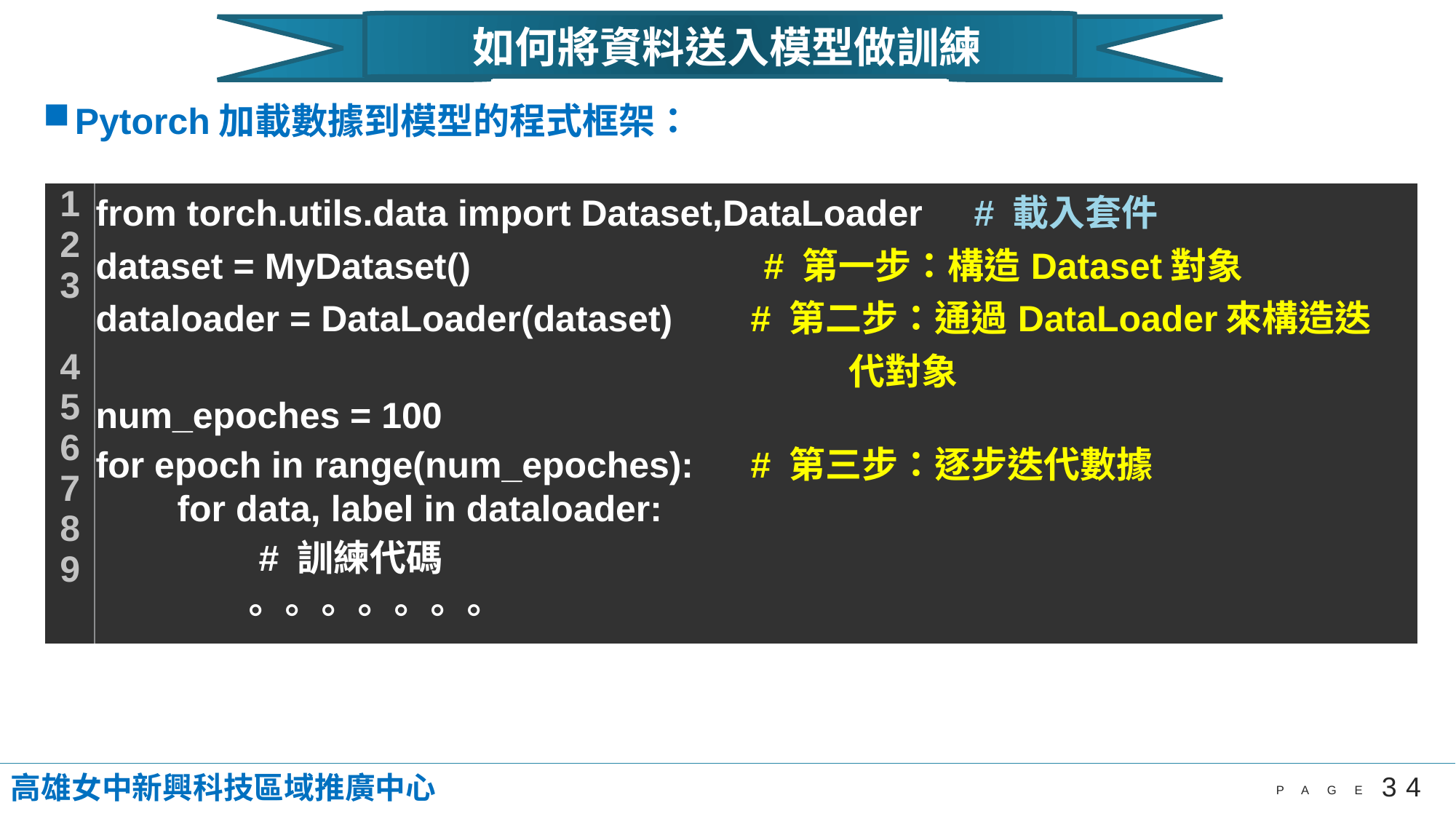

如何將資料送入模型做訓練
Pytorch加載數據到模型的程式框架：
| 1 2 3 4 5 6 7 8 9 | from torch.utils.data import Dataset,DataLoader # 載入套件 dataset = MyDataset() # 第一步：構造Dataset對象 dataloader = DataLoader(dataset) # 第二步：通過DataLoader來構造迭 代對象 num\_epoches = 100 for epoch in range(num\_epoches): # 第三步：逐步迭代數據 for data, label in dataloader: # 訓練代碼 。。。。。。。 。。。。。。。 |
| --- | --- |
高雄女中新興科技區域推廣中心